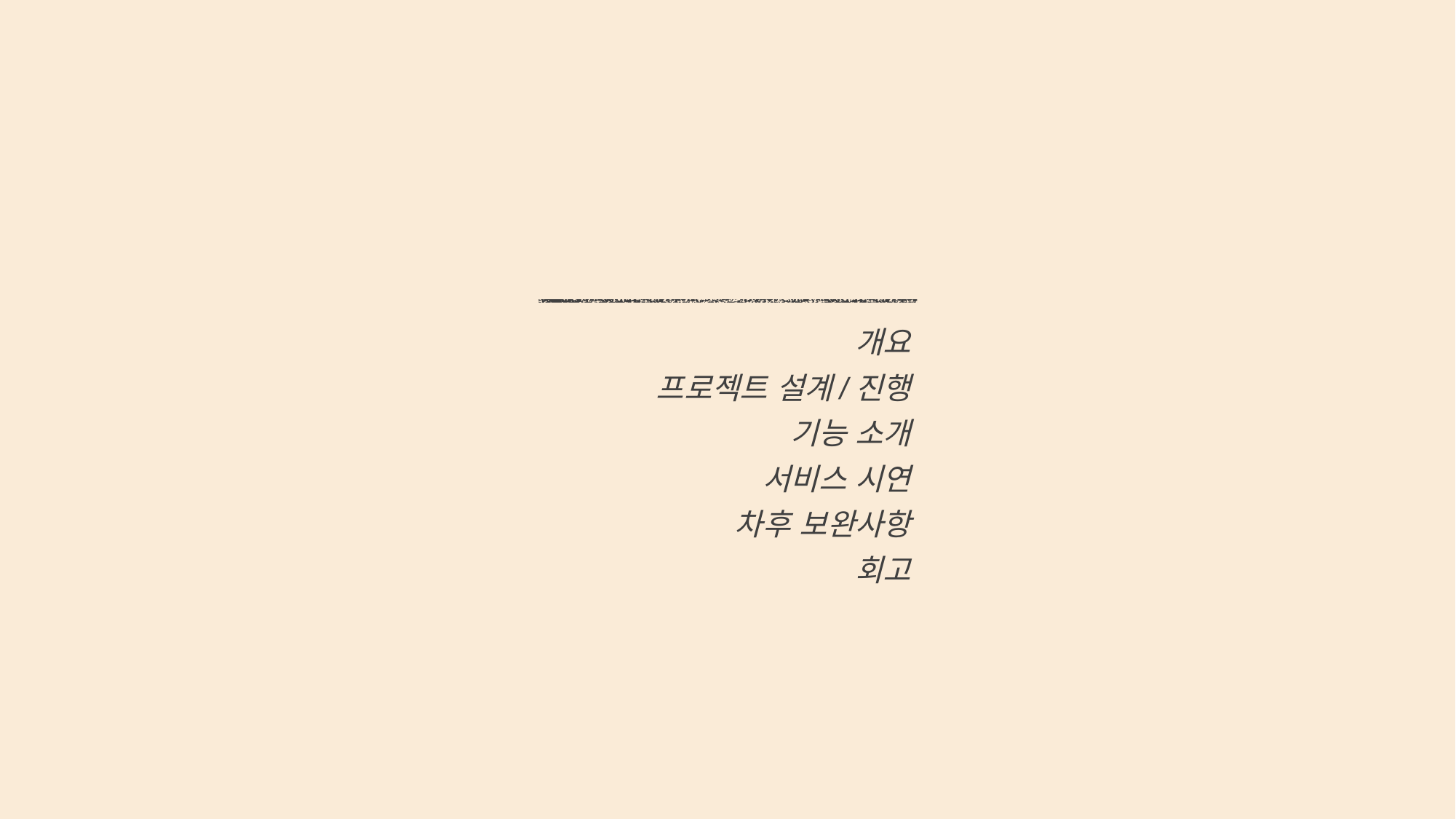

INDEX

개요
프로젝트 설계/진행
기능 소개
서비스 시연
차후 보완사항
회고